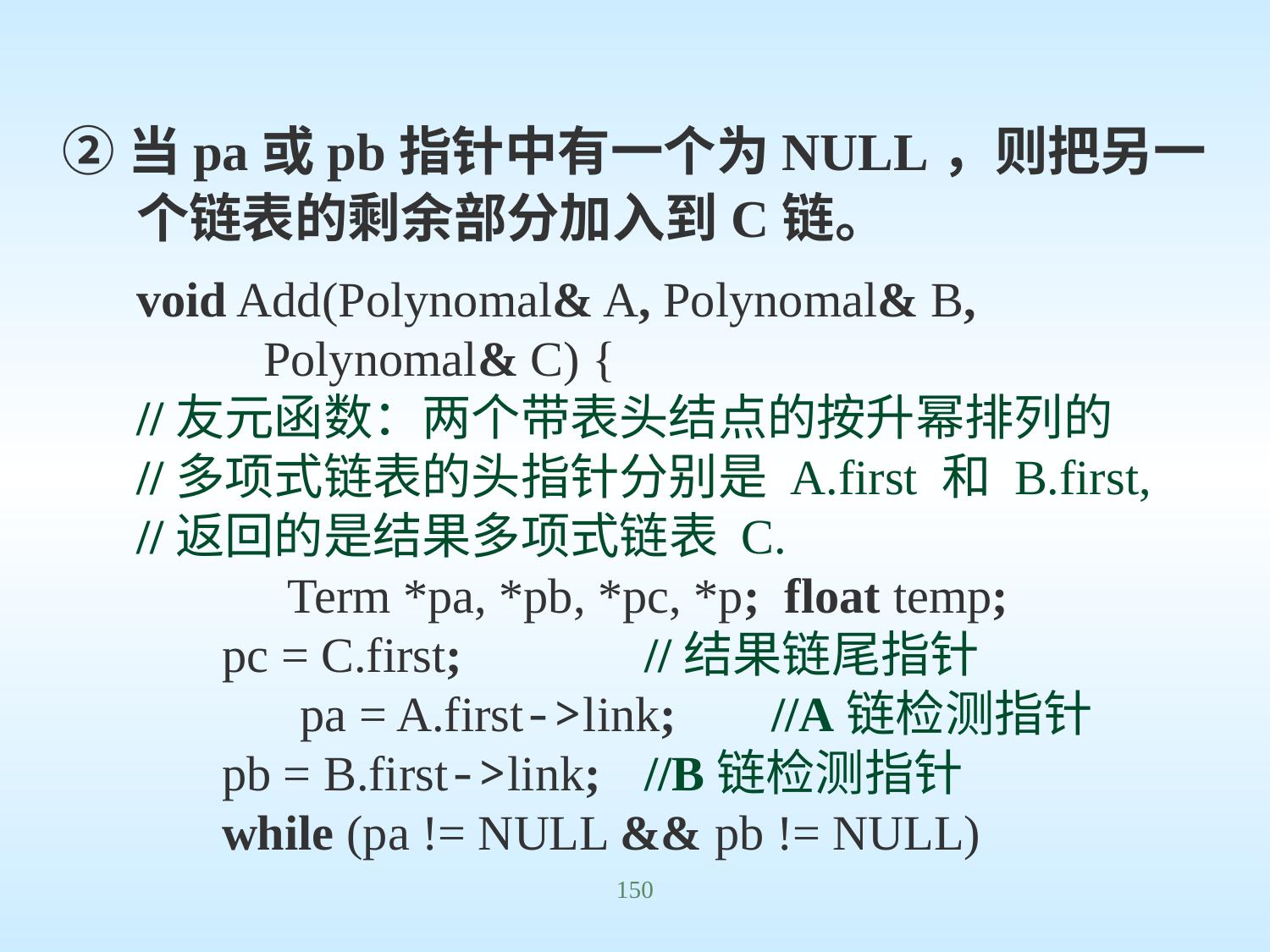

②当pa或pb指针中有一个为NULL，则把另一个链表的剩余部分加入到C链。

	void Add(Polynomal& A, Polynomal& B, 			Polynomal& C) {
	//友元函数：两个带表头结点的按升幂排列的
	//多项式链表的头指针分别是 A.first 和 B.first,
	//返回的是结果多项式链表 C.
		  Term *pa, *pb, *pc, *p;  float temp;
	       pc = C.first;		//结果链尾指针
		   pa = A.first->link;  	//A链检测指针
             pb = B.first->link;	//B链检测指针
             while (pa != NULL && pb != NULL)
150